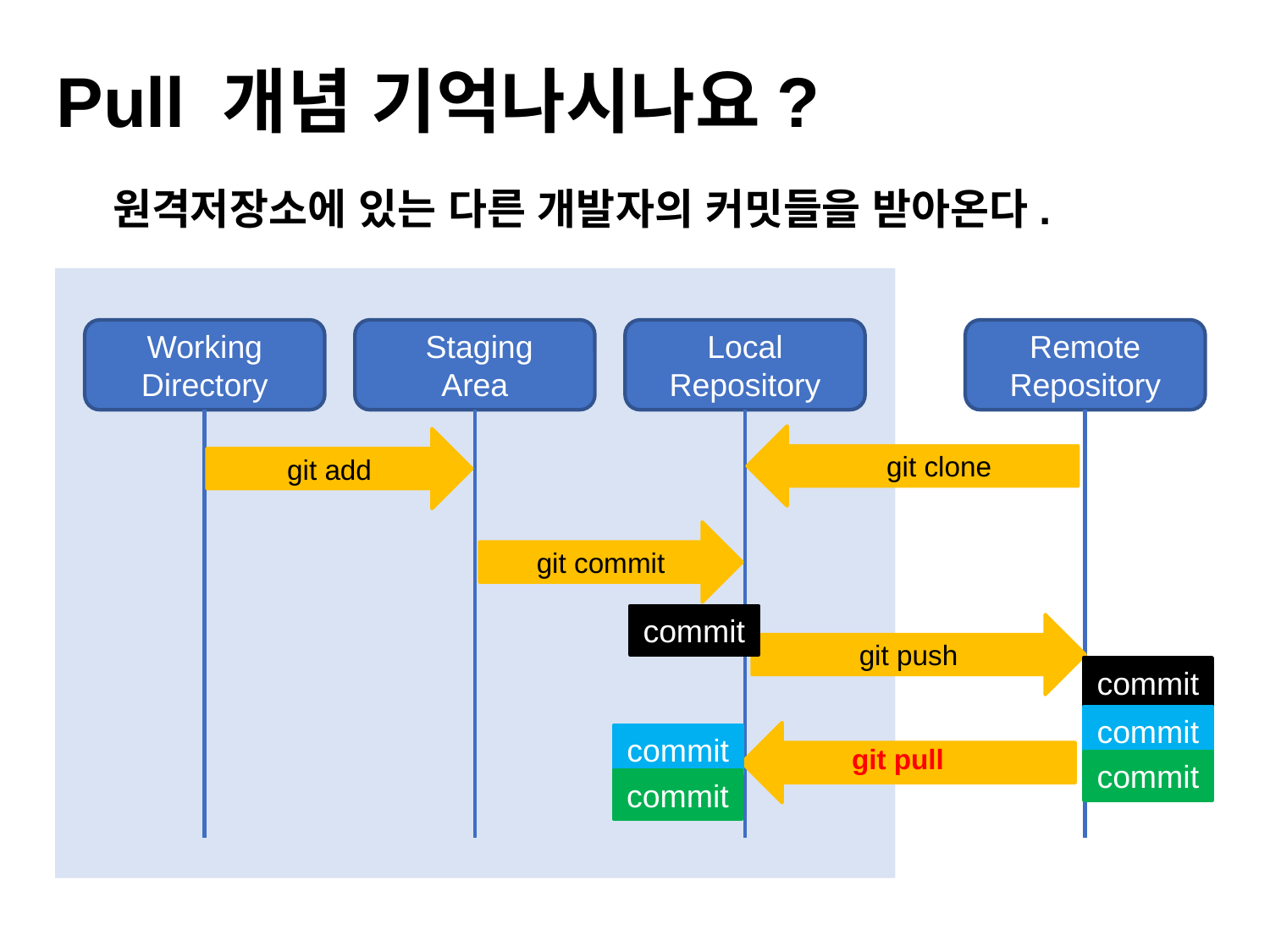

#
Pull 개념 기억나시나요?
원격저장소에 있는 다른 개발자의 커밋들을 받아온다.

Working
Directory
 Staging
Area
Local
Repository
Remote
Repository

git add
git clone
git commit
commit
git push
commit
commit

commit
git pull
commit
commit